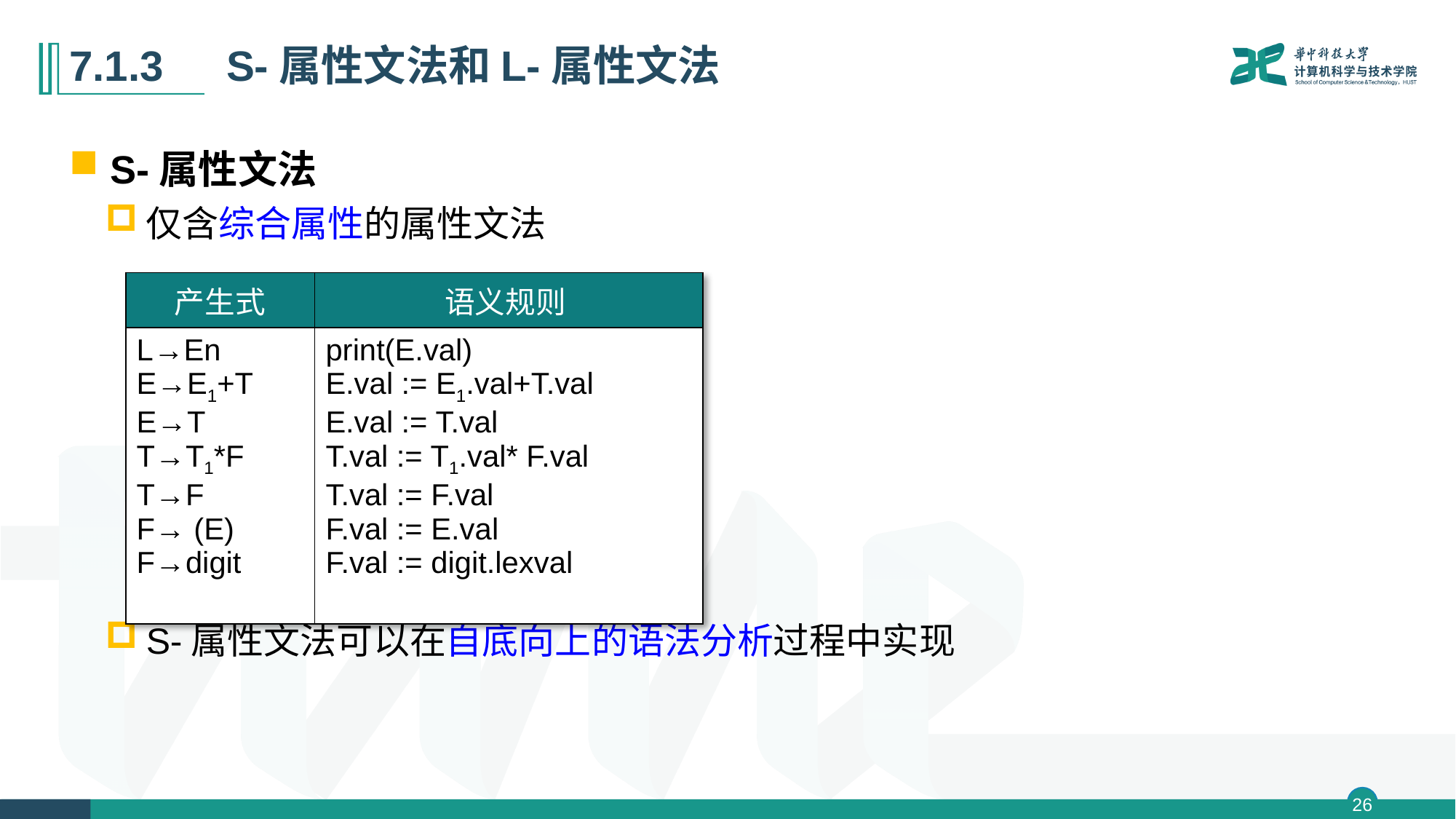

# 7.1.3　S-属性文法和L-属性文法
S-属性文法
仅含综合属性的属性文法

S-属性文法可以在自底向上的语法分析过程中实现

| 产生式 | 语义规则 |
| --- | --- |
| L→En E→E1+T E→T T→T1\*F T→F F→ (E) F→digit | print(E.val) E.val := E1.val+T.val E.val := T.val T.val := T1.val\* F.val T.val := F.val F.val := E.val F.val := digit.lexval |